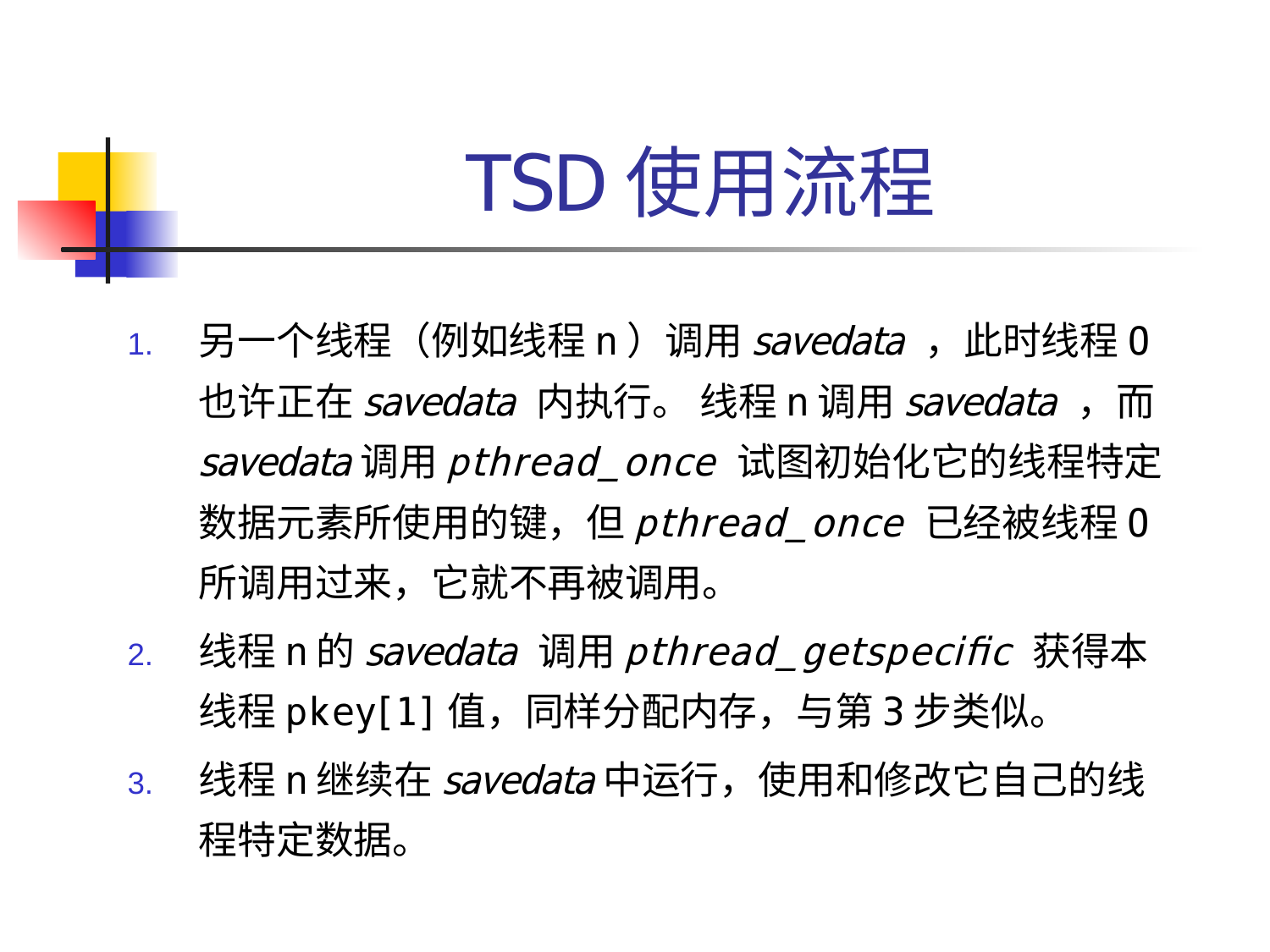

# TSD使用流程
另一个线程（例如线程n）调用savedata ，此时线程0也许正在savedata 内执行。 线程n调用savedata ，而savedata调用pthread_once 试图初始化它的线程特定数据元素所使用的键，但pthread_once 已经被线程0所调用过来，它就不再被调用。
线程n的savedata 调用pthread_getspecific 获得本线程pkey[1]值，同样分配内存，与第3步类似。
线程n继续在savedata中运行，使用和修改它自己的线程特定数据。